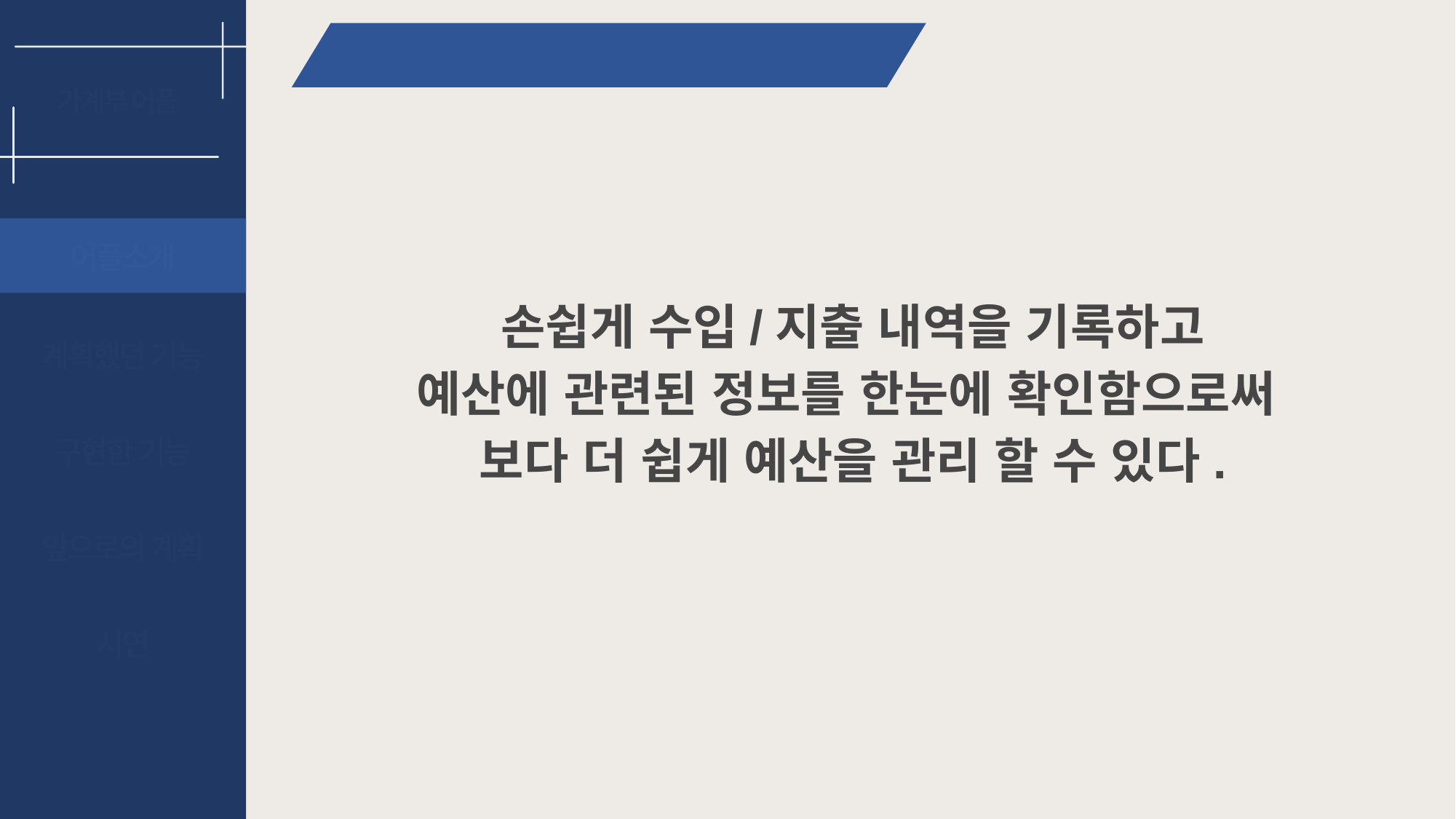

목적
가계부 어플

어플소개
손쉽게 수입/지출 내역을 기록하고
예산에 관련된 정보를 한눈에 확인함으로써
보다 더 쉽게 예산을 관리 할 수 있다.

계획했던 기능
구현한 기능
앞으로의 계획
시연